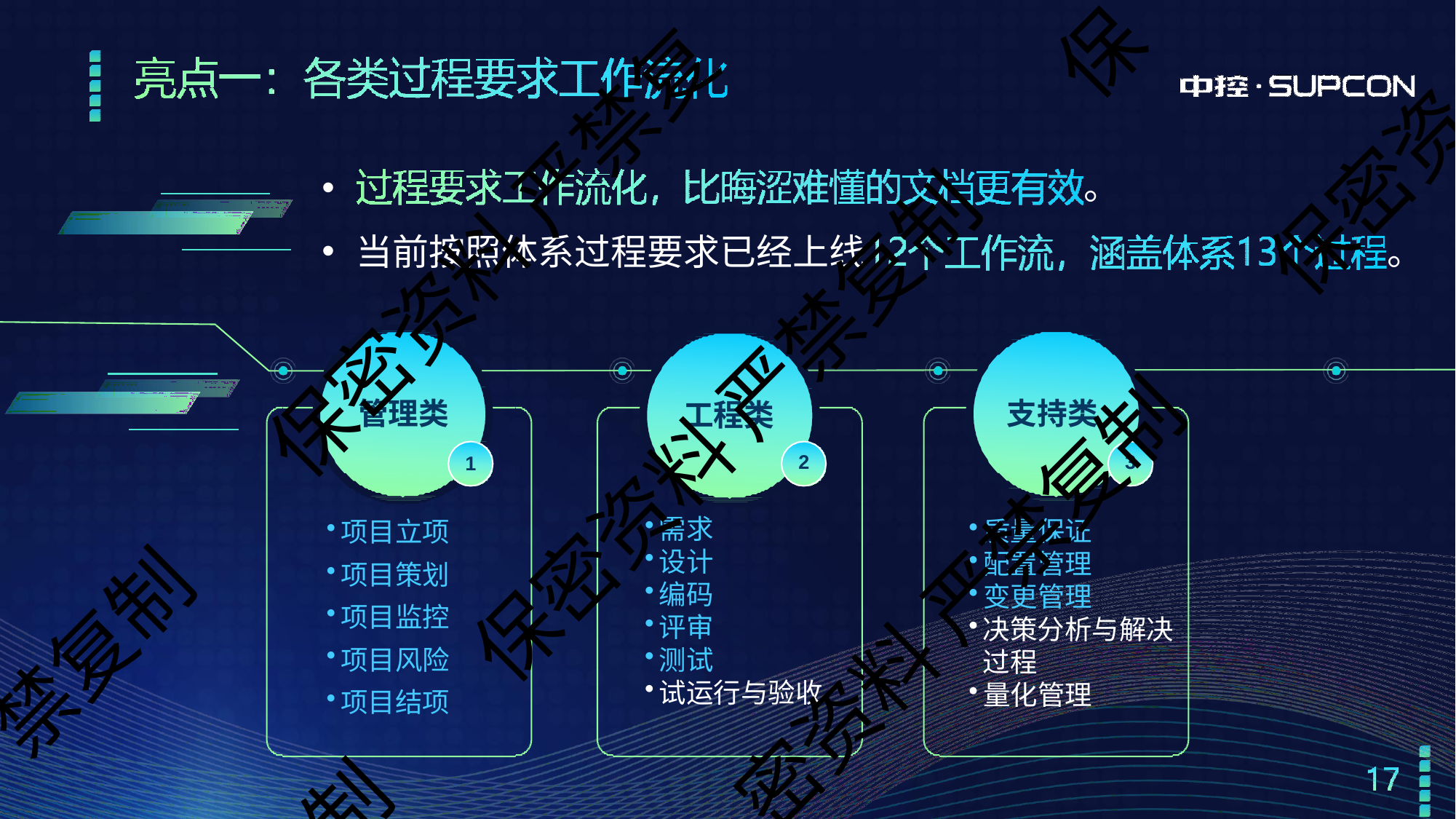

保

保密资
•
。

保密资料 严禁复

当前按照体系过程要求已经上线
。

保密资料 严禁复制

支持类
管理类
工程类

2
3
1
项目立项
项目策划
项目监控
项目风险
项目结项
需求
设计
编码
评审
测试
试运行与验收
质量保证
配置管理
变更管理
决策分析与解决 过程
量化管理
密资料 严禁复制
禁复制

制